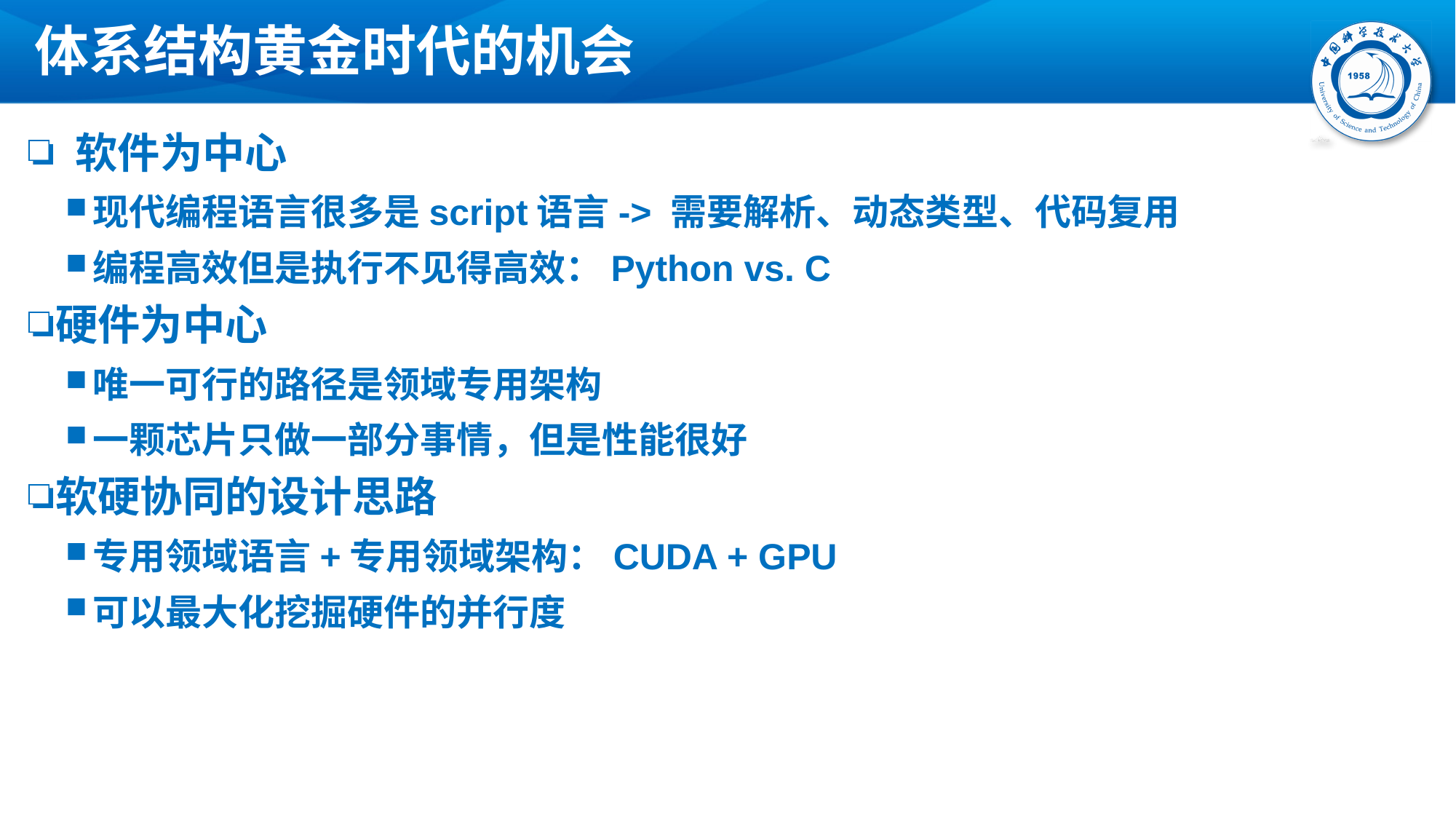

# 体系结构黄金时代的机会
 软件为中心
现代编程语言很多是script语言-> 需要解析、动态类型、代码复用
编程高效但是执行不见得高效：Python vs. C
硬件为中心
唯一可行的路径是领域专用架构
一颗芯片只做一部分事情，但是性能很好
软硬协同的设计思路
专用领域语言+专用领域架构：CUDA + GPU
可以最大化挖掘硬件的并行度